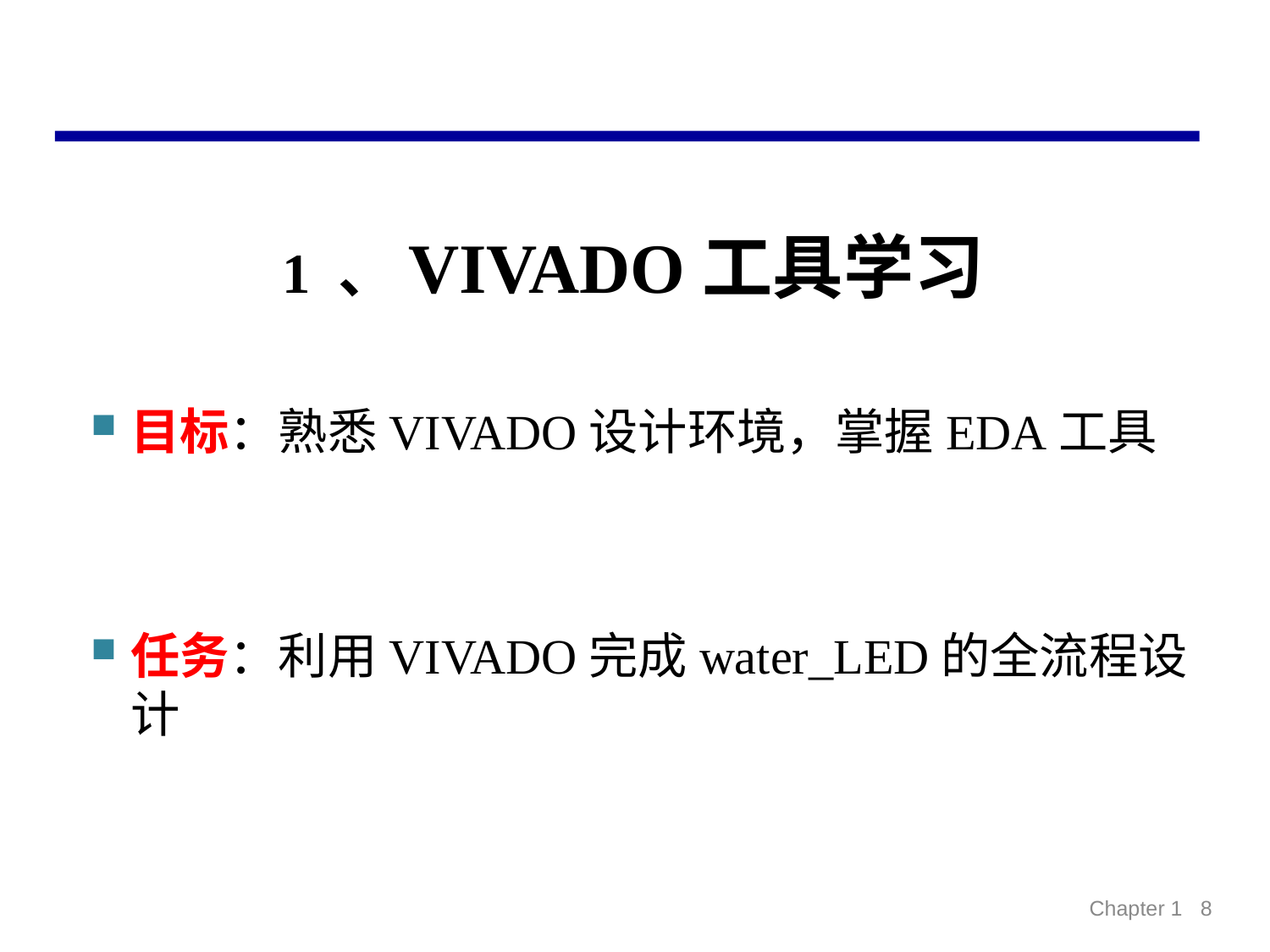

#
                  1 、VIVADO工具学习

目标：熟悉VIVADO设计环境，掌握EDA工具

任务：利用VIVADO完成water_LED的全流程设计
Chapter 1   8